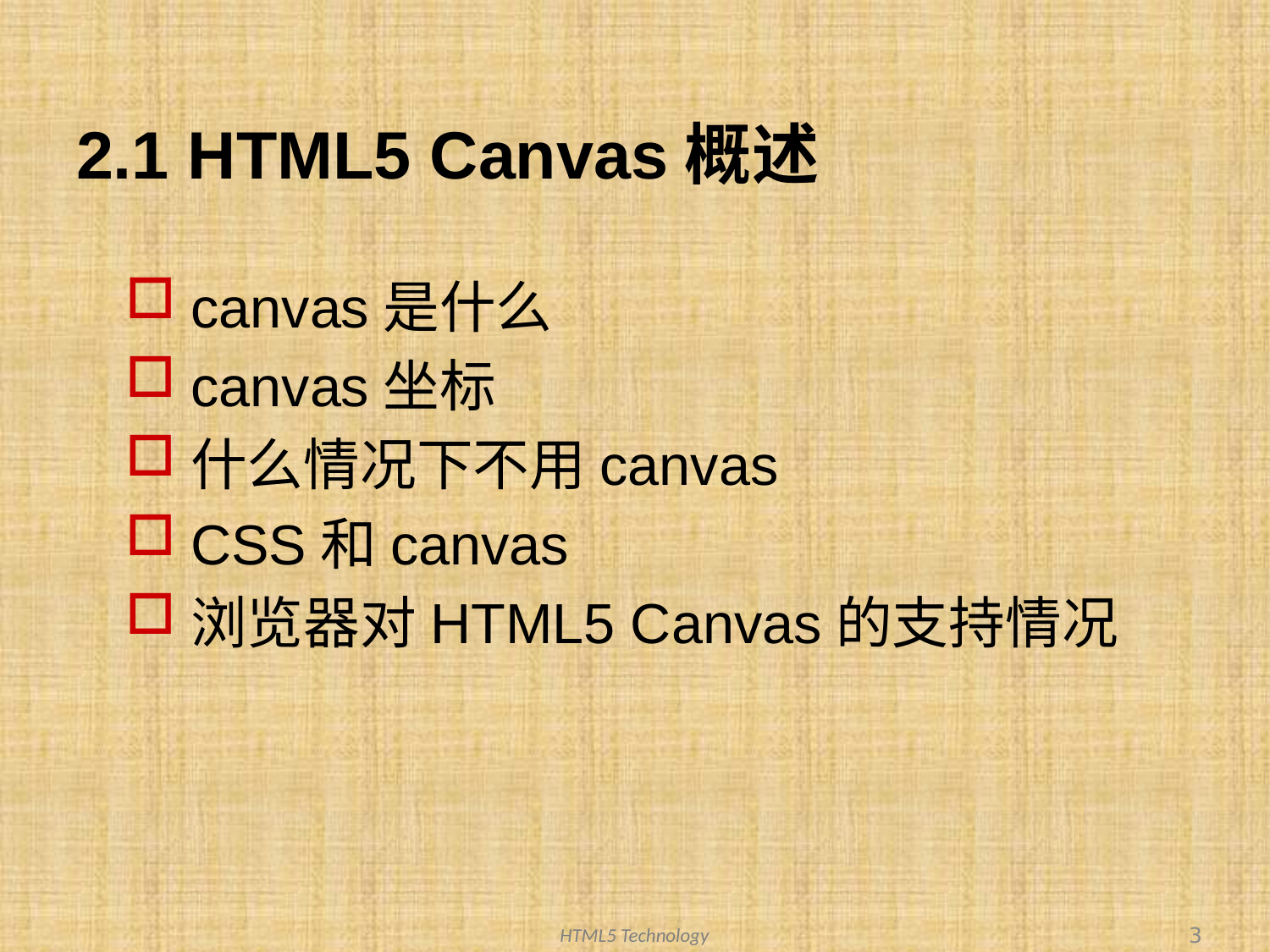

# 2.1 HTML5 Canvas概述
canvas是什么
canvas坐标
什么情况下不用canvas
CSS和canvas
浏览器对HTML5 Canvas的支持情况

3
HTML5 Technology